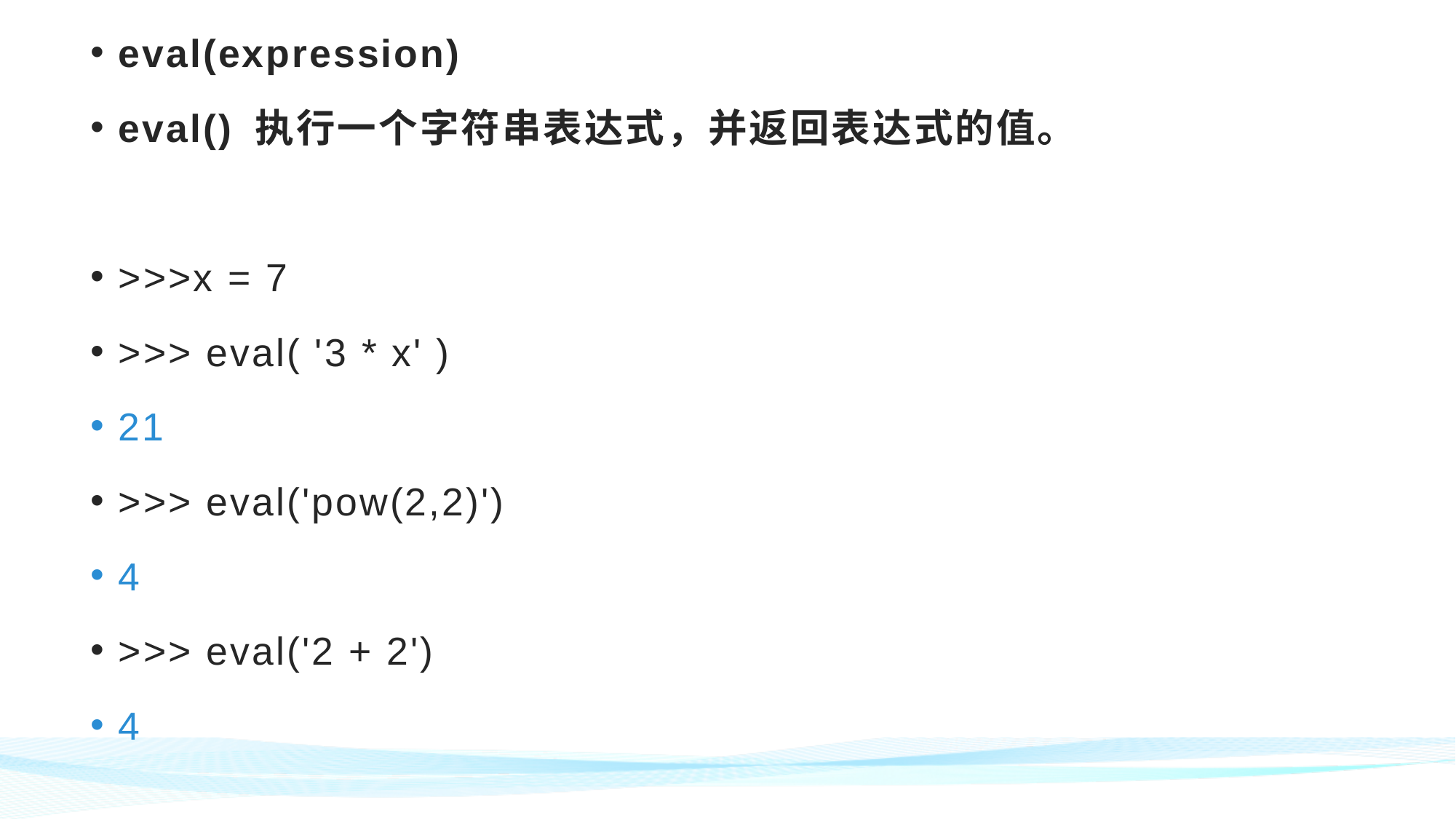

eval(expression)
eval() 执行一个字符串表达式，并返回表达式的值。

>>>x = 7
>>> eval( '3 * x' )
21
>>> eval('pow(2,2)')
4
>>> eval('2 + 2')
4